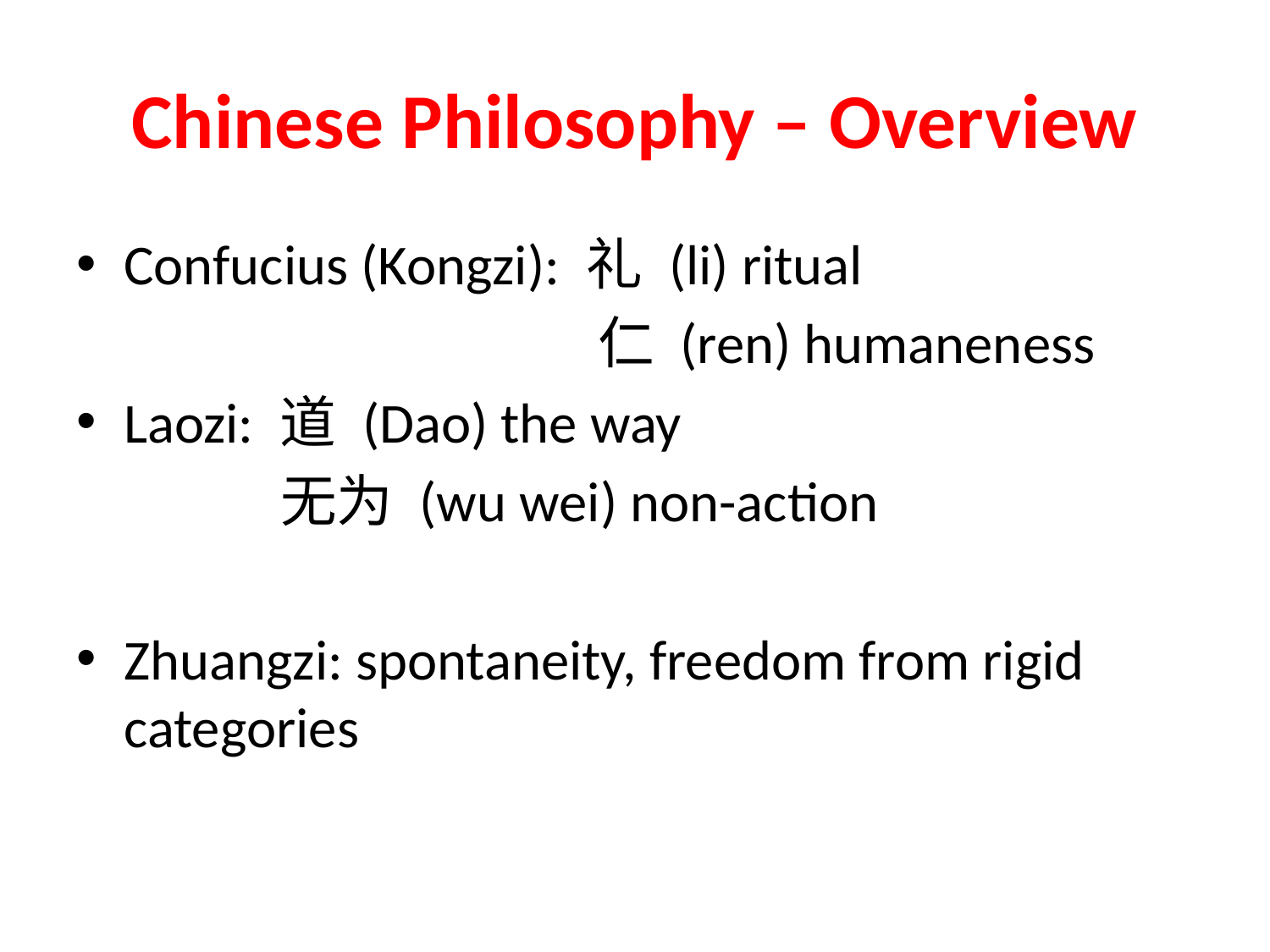

# Chinese Philosophy – Overview
Confucius (Kongzi): 礼 (li) ritual
                                        仁 (ren) humaneness
Laozi: 道 (Dao) the way
               无为 (wu wei) non-action

Zhuangzi: spontaneity, freedom from rigid categories